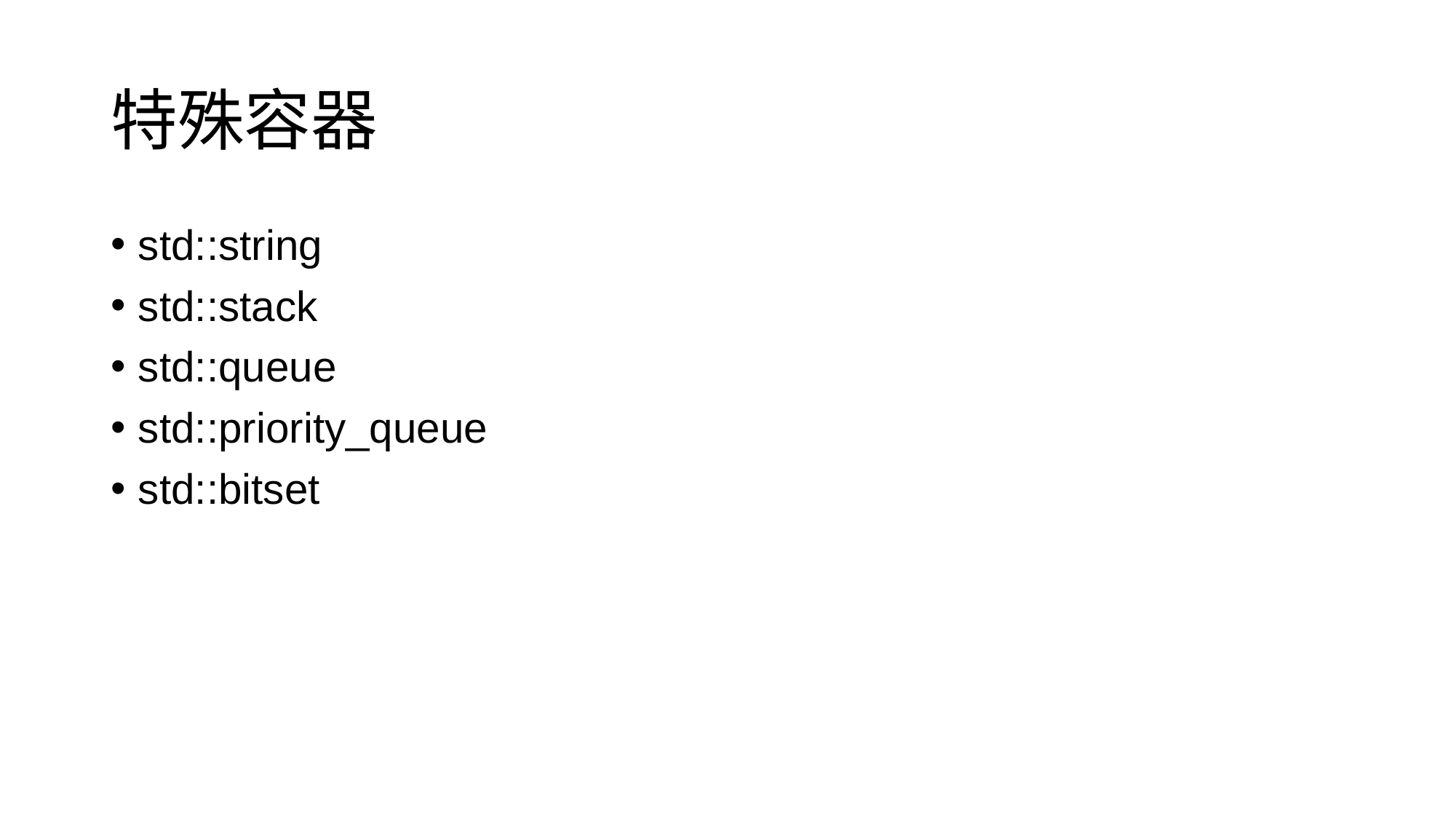

# 特殊容器
std::string
std::stack
std::queue
std::priority_queue
std::bitset